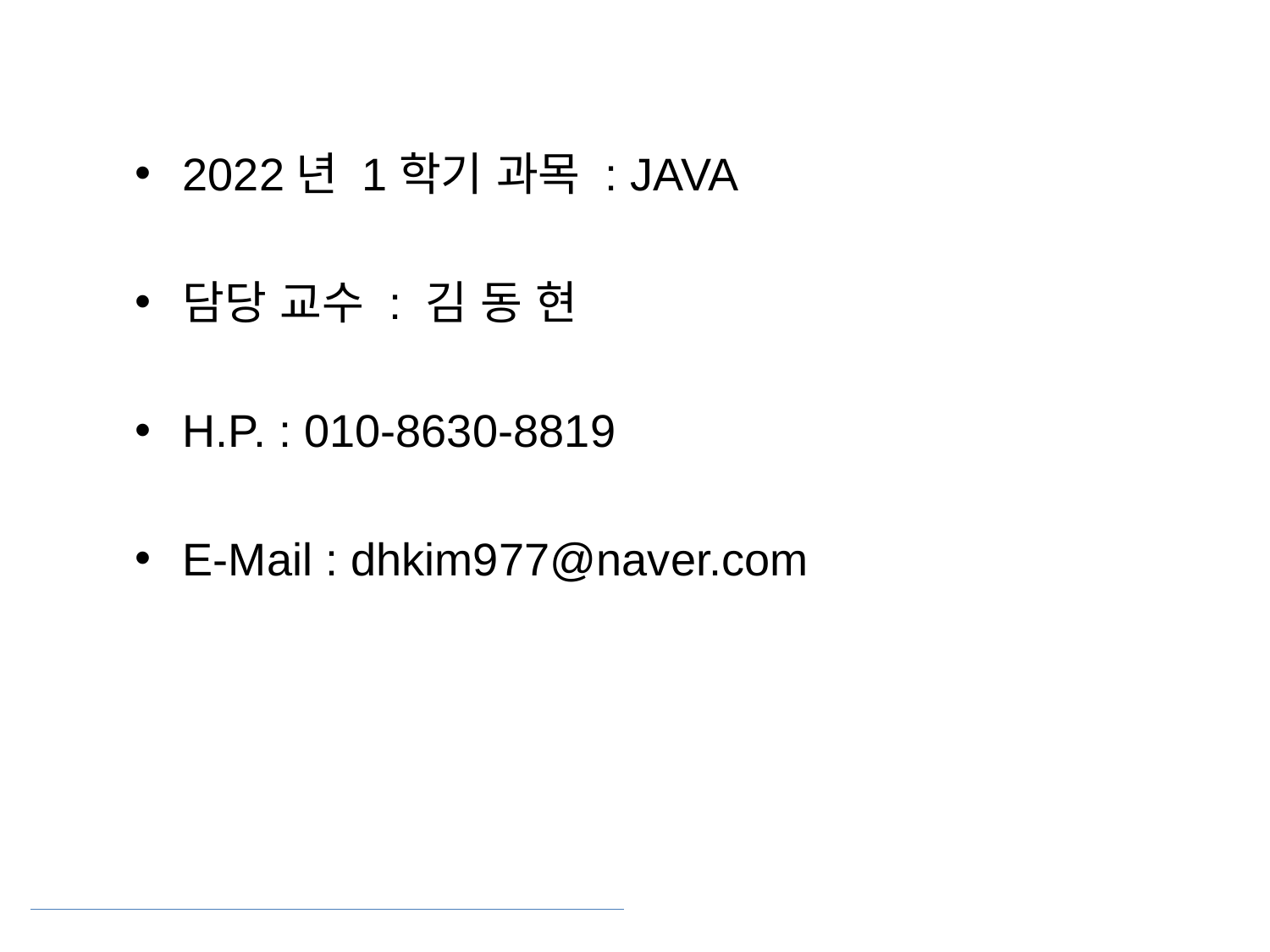

2022년 1학기 과목 : JAVA

담당 교수 : 김 동 현

H.P. : 010-8630-8819

E-Mail : dhkim977@naver.com